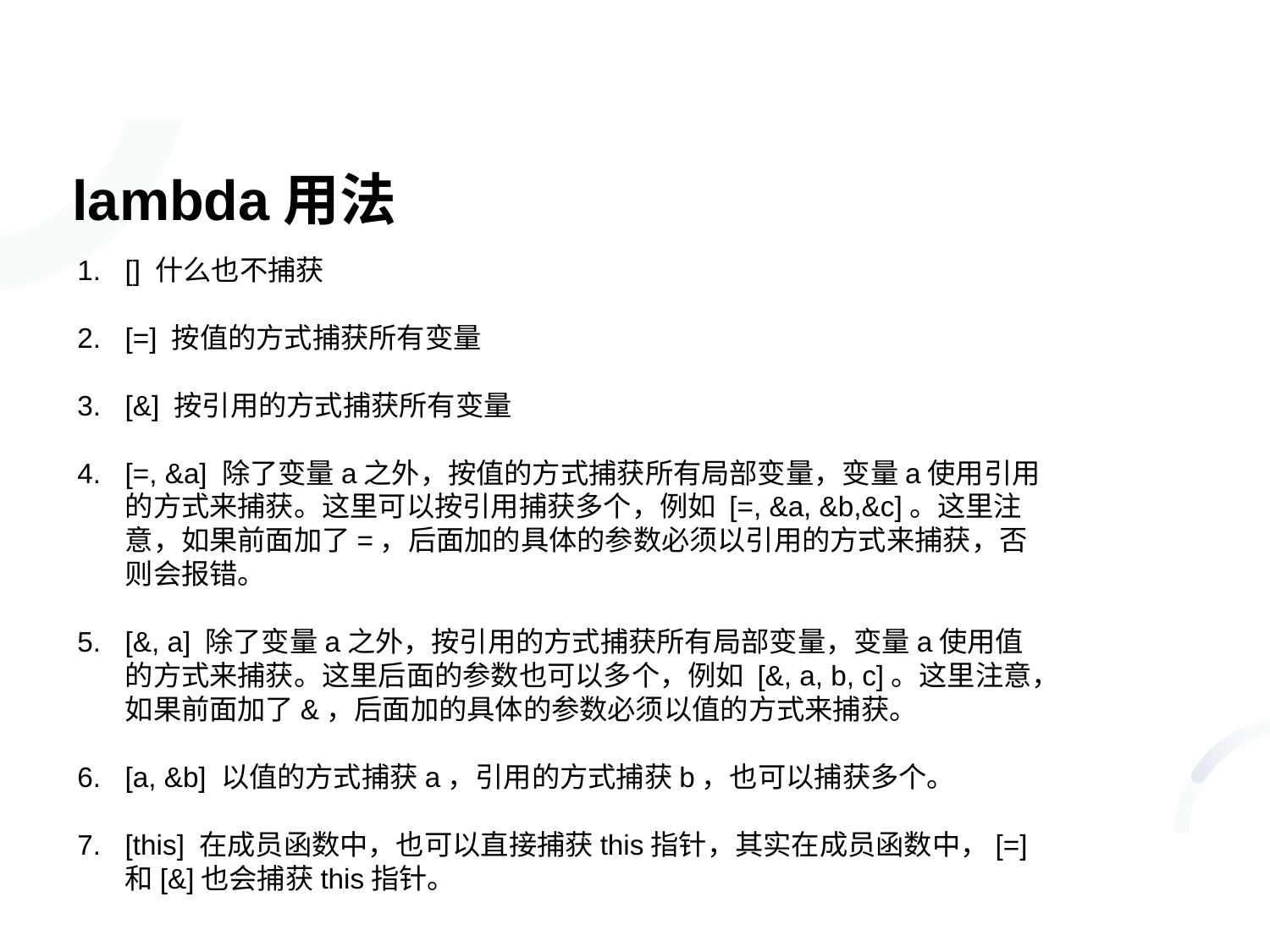

# lambda用法
[] 什么也不捕获

[=] 按值的方式捕获所有变量

[&] 按引用的方式捕获所有变量

[=, &a] 除了变量a之外，按值的方式捕获所有局部变量，变量a使用引用的方式来捕获。这里可以按引用捕获多个，例如 [=, &a, &b,&c]。这里注意，如果前面加了=，后面加的具体的参数必须以引用的方式来捕获，否则会报错。

[&, a] 除了变量a之外，按引用的方式捕获所有局部变量，变量a使用值的方式来捕获。这里后面的参数也可以多个，例如 [&, a, b, c]。这里注意，如果前面加了&，后面加的具体的参数必须以值的方式来捕获。

[a, &b] 以值的方式捕获a，引用的方式捕获b，也可以捕获多个。

[this] 在成员函数中，也可以直接捕获this指针，其实在成员函数中，[=]和[&]也会捕获this指针。